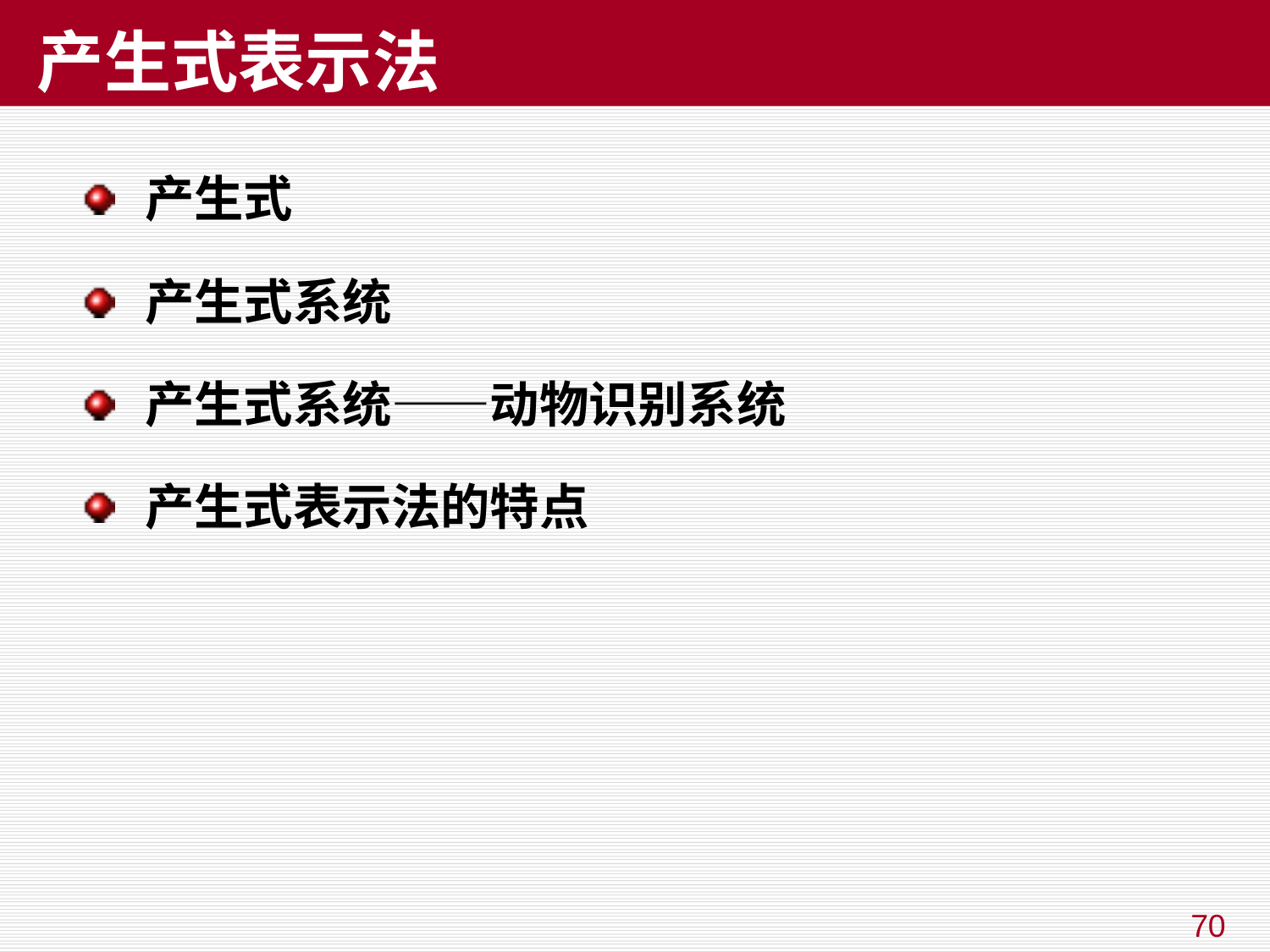

# 产生式表示法
产生式
产生式系统
产生式系统——动物识别系统
产生式表示法的特点
70